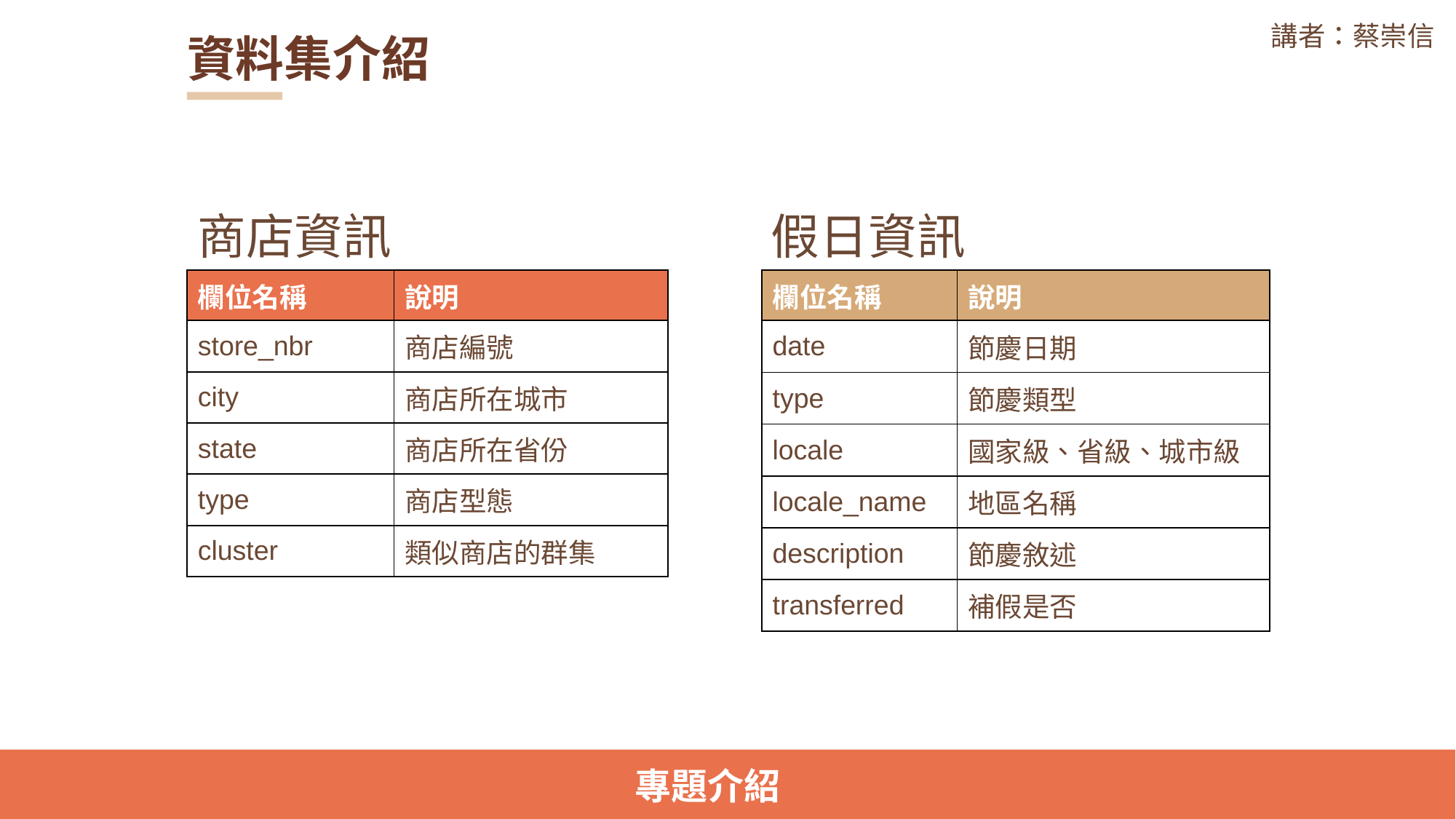

講者：蔡崇信
資料集介紹

商店資訊
假日資訊
| 欄位名稱 | 說明 |
| --- | --- |
| date | 節慶日期 |
| type | 節慶類型 |
| locale | 國家級、省級、城市級 |
| locale\_name | 地區名稱 |
| description | 節慶敘述 |
| transferred | 補假是否 |
| 欄位名稱 | 說明 |
| --- | --- |
| store\_nbr | 商店編號 |
| city | 商店所在城市 |
| state | 商店所在省份 |
| type | 商店型態 |
| cluster | 類似商店的群集 |

專題介紹